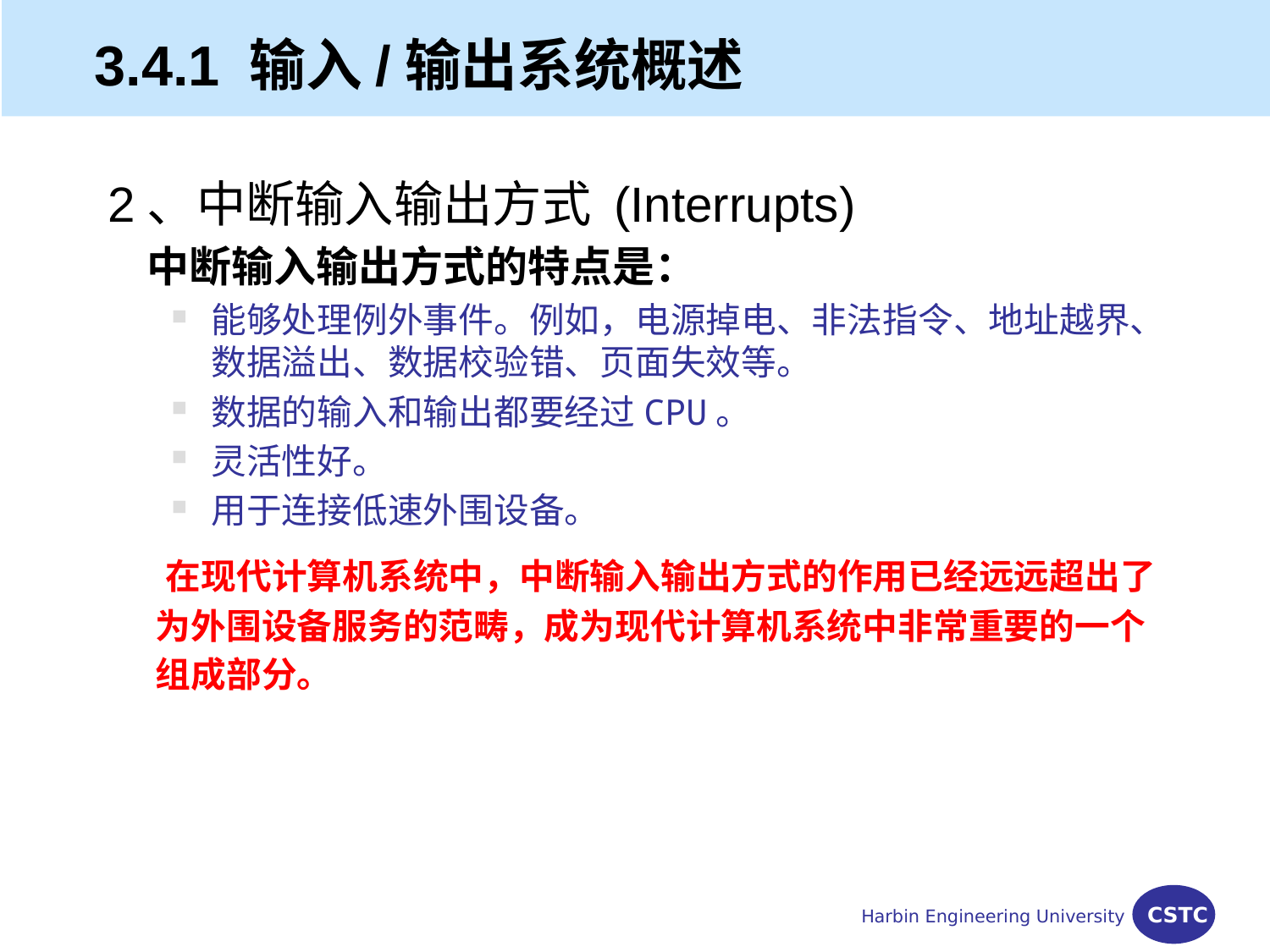

# 3.4.1 输入/输出系统概述
2、中断输入输出方式 (Interrupts)
   中断输入输出方式的特点是：
能够处理例外事件。例如，电源掉电、非法指令、地址越界、数据溢出、数据校验错、页面失效等。
数据的输入和输出都要经过CPU。
灵活性好。
用于连接低速外围设备。
     在现代计算机系统中，中断输入输出方式的作用已经远远超出了为外围设备服务的范畴，成为现代计算机系统中非常重要的一个组成部分。
Harbin Engineering University